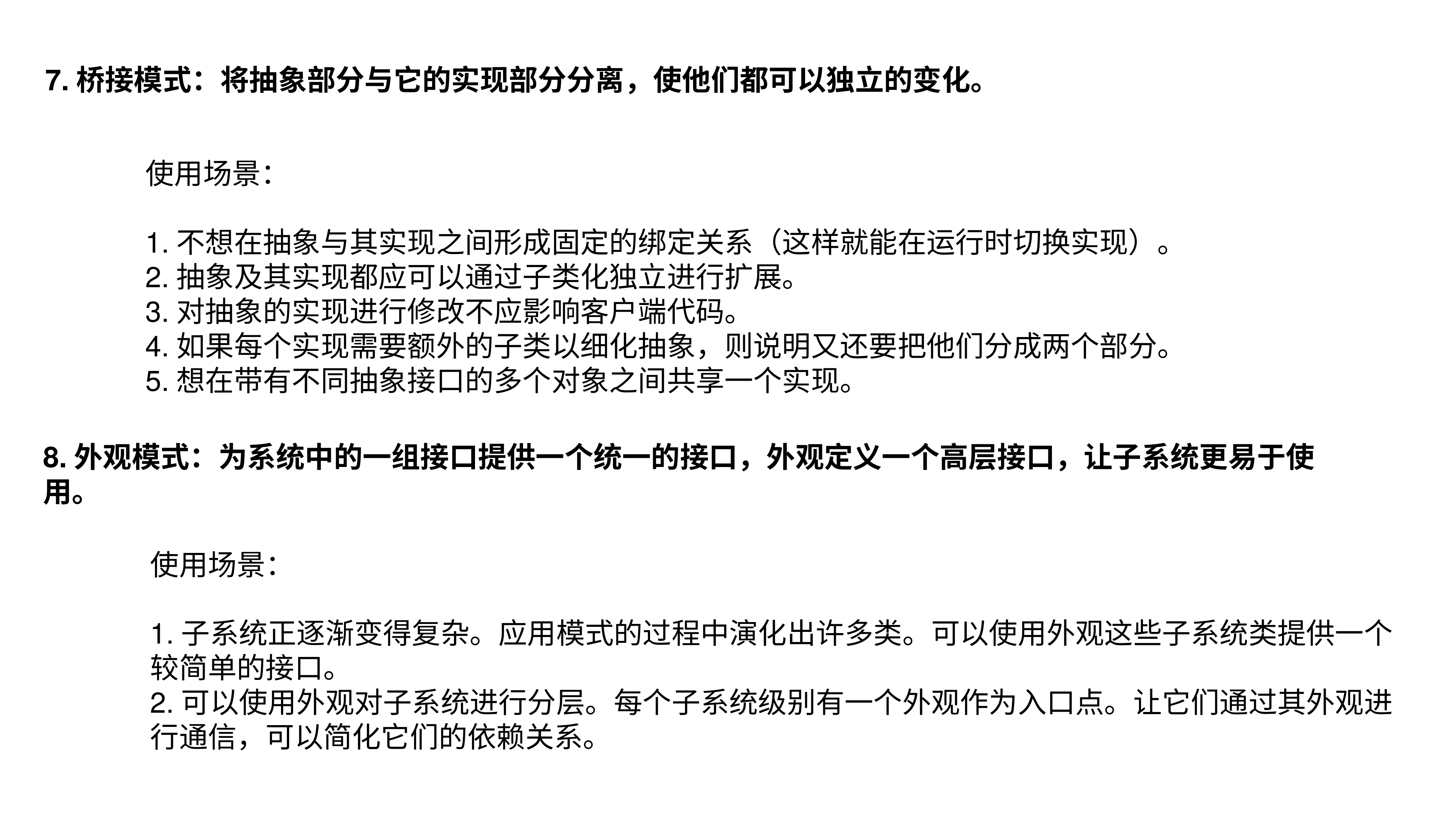

7.桥接模式：将抽象部分与它的实现部分分离，使他们都可以独立的变化。
使用场景：
1.不想在抽象与其实现之间形成固定的绑定关系（这样就能在运行时切换实现）。
2.抽象及其实现都应可以通过子类化独立进行扩展。
3.对抽象的实现进行修改不应影响客户端代码。
4.如果每个实现需要额外的子类以细化抽象，则说明又还要把他们分成两个部分。
5.想在带有不同抽象接口的多个对象之间共享一个实现。
8.外观模式：为系统中的一组接口提供一个统一的接口，外观定义一个高层接口，让子系统更易于使用。
使用场景：
1.子系统正逐渐变得复杂。应用模式的过程中演化出许多类。可以使用外观这些子系统类提供一个较简单的接口。
2.可以使用外观对子系统进行分层。每个子系统级别有一个外观作为入口点。让它们通过其外观进行通信，可以简化它们的依赖关系。